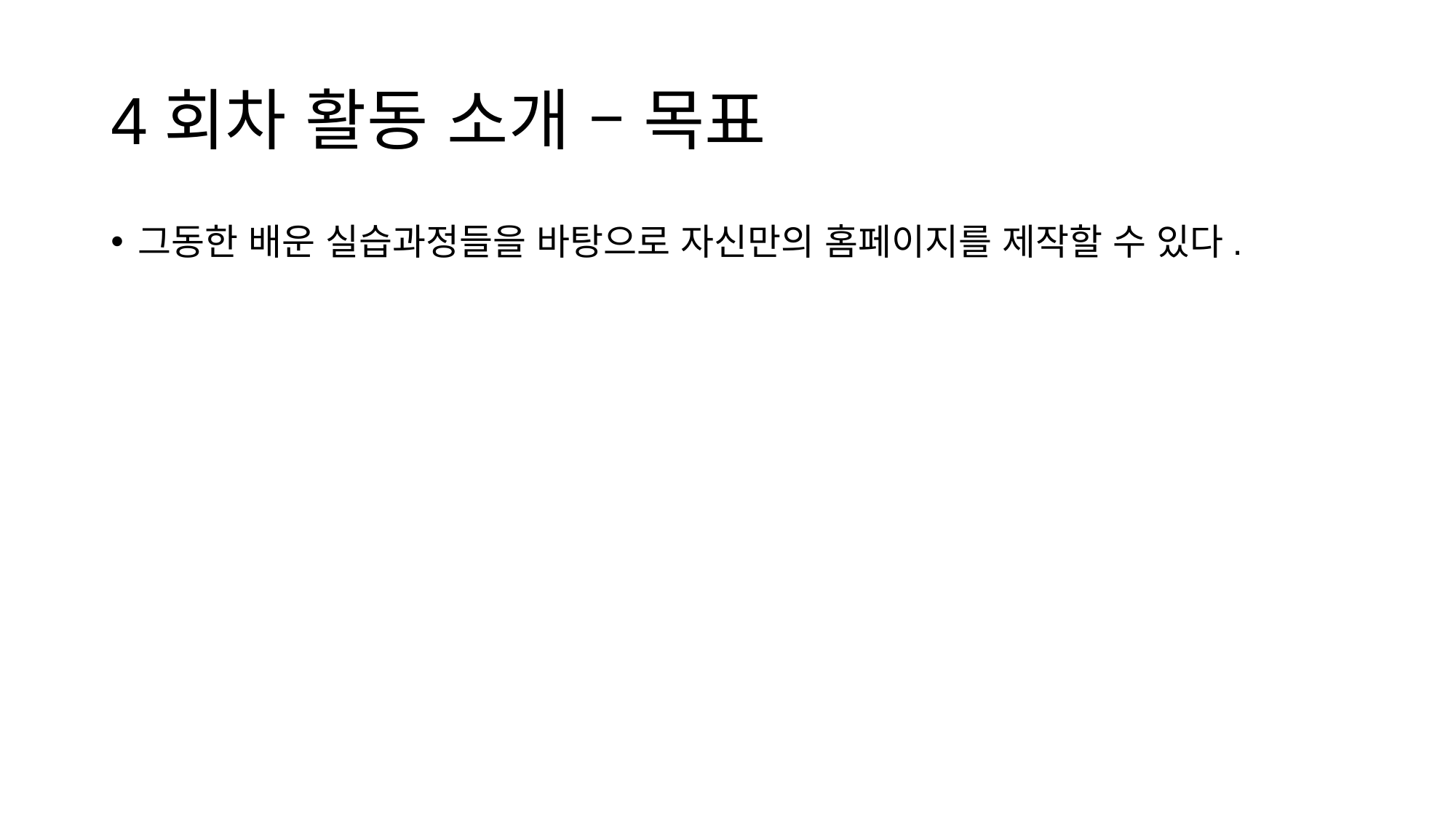

# 4회차 활동 소개 – 목표
그동한 배운 실습과정들을 바탕으로 자신만의 홈페이지를 제작할 수 있다.